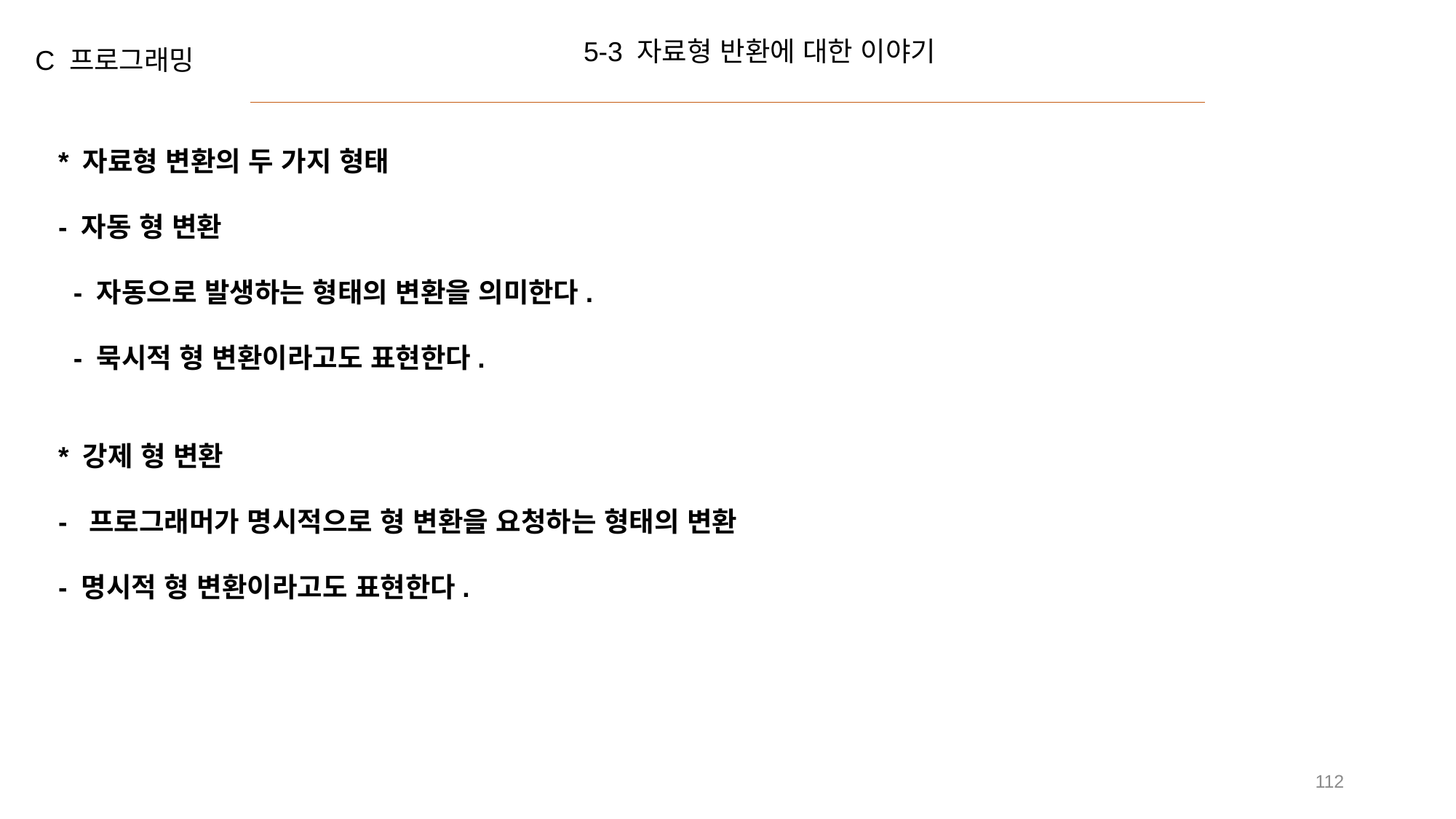

5-3 자료형 반환에 대한 이야기
C 프로그래밍
* 자료형 변환의 두 가지 형태

- 자동 형 변환

  - 자동으로 발생하는 형태의 변환을 의미한다.

  - 묵시적 형 변환이라고도 표현한다.

* 강제 형 변환

-  프로그래머가 명시적으로 형 변환을 요청하는 형태의 변환

- 명시적 형 변환이라고도 표현한다.
112